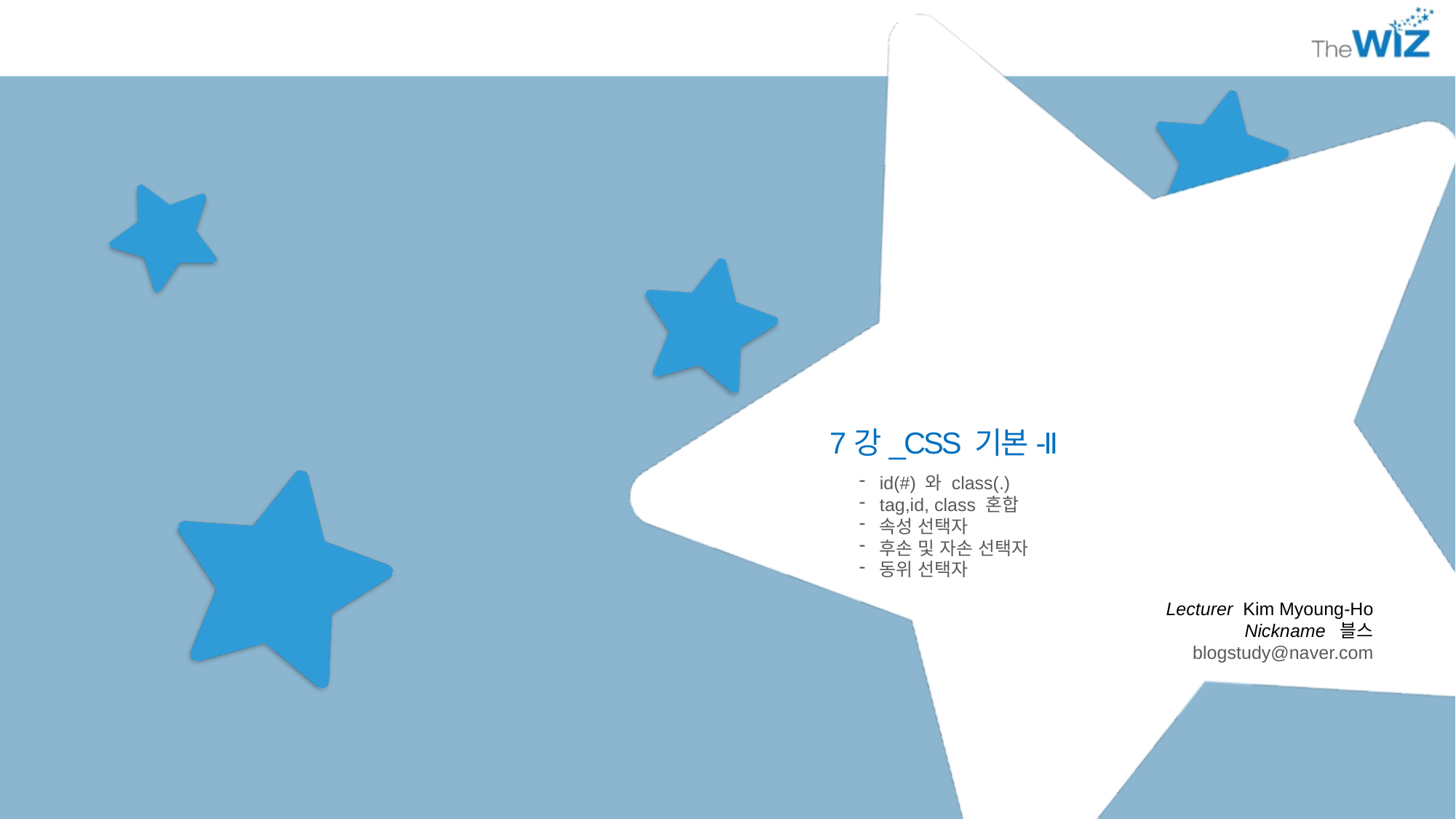

7강_CSS 기본-II
id(#) 와 class(.)
tag,id, class 혼합
속성 선택자
후손 및 자손 선택자
동위 선택자
Lecturer  Kim Myoung-Ho
Nickname  블스
blogstudy@naver.com